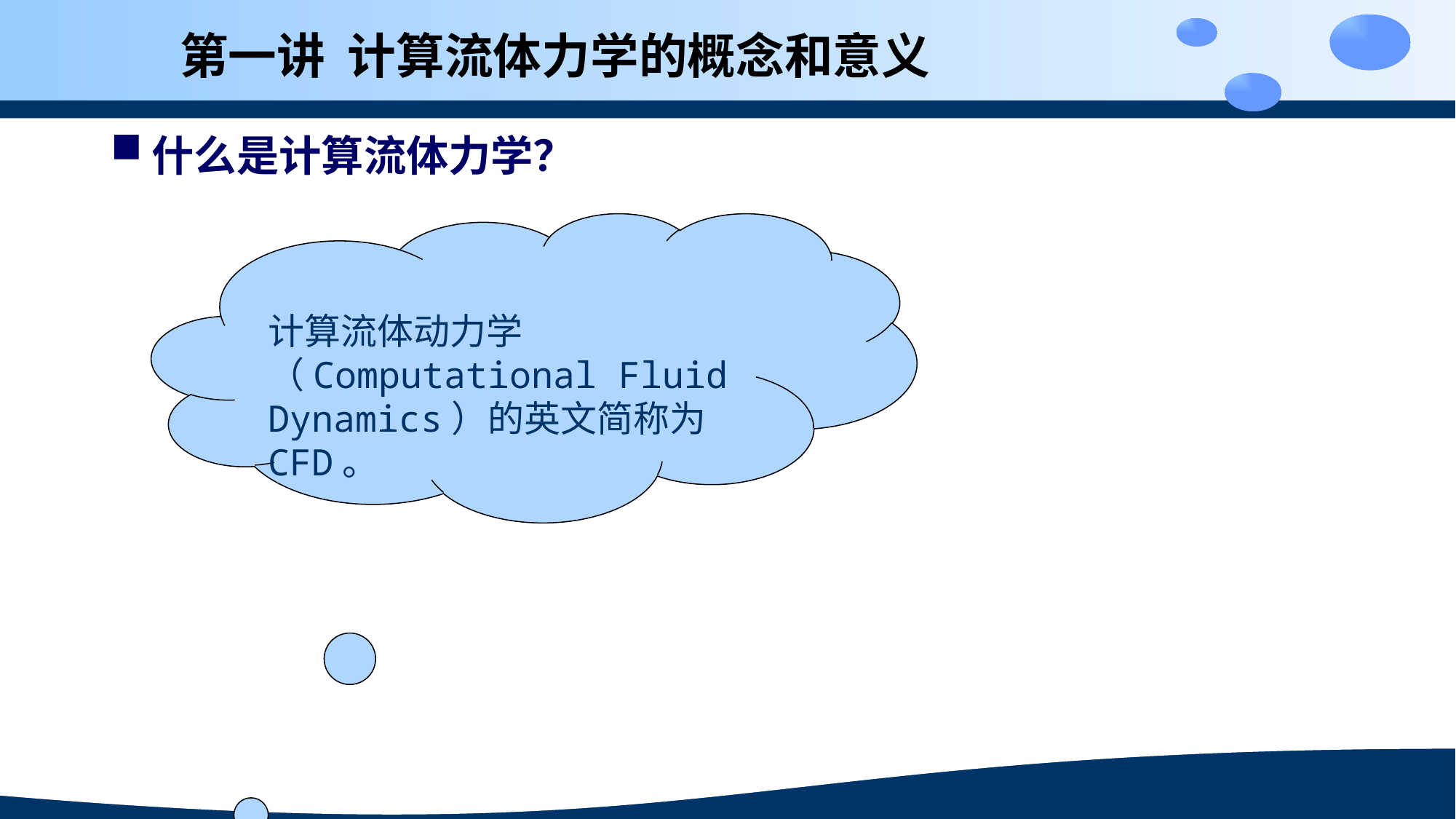

# 第一讲  计算流体力学的概念和意义
什么是计算流体力学？

计算流体动力学（Computational Fluid Dynamics）的英文简称为CFD。